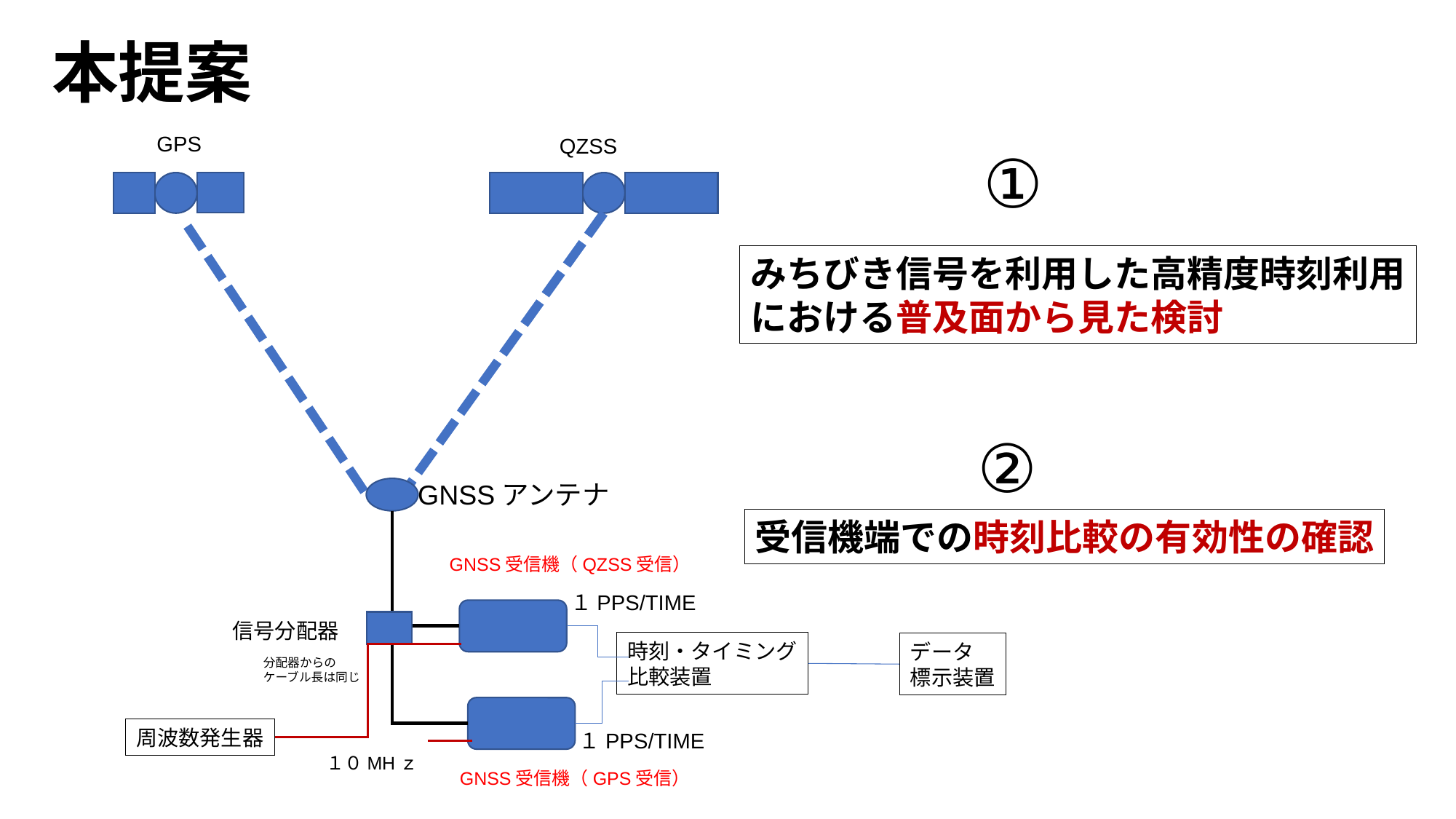

本提案
GPS
QZSS

GNSSアンテナ

GNSS受信機（QZSS受信）
１PPS/TIME

信号分配器
時刻・タイミング
比較装置
データ
標示装置
分配器からの
ケーブル長は同じ

周波数発生器
１PPS/TIME
１０MHｚ
GNSS受信機（GPS受信）
①
みちびき信号を利用した高精度時刻利用
における普及面から見た検討
②
受信機端での時刻比較の有効性の確認